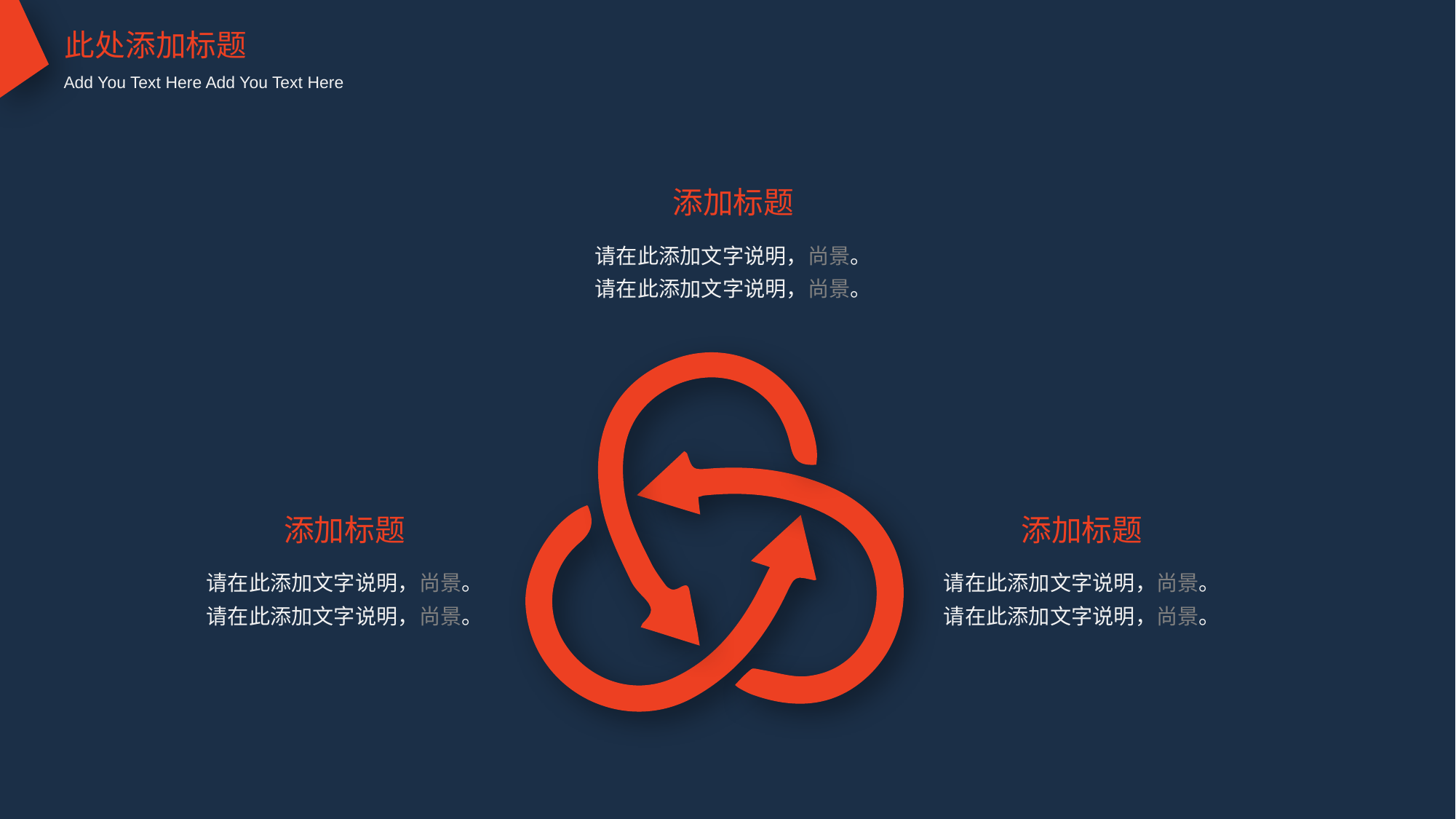

此处添加标题
Add You Text Here Add You Text Here
添加标题
请在此添加文字说明，尚景。
请在此添加文字说明，尚景。

添加标题

添加标题
请在此添加文字说明，尚景。
请在此添加文字说明，尚景。
请在此添加文字说明，尚景。
请在此添加文字说明，尚景。